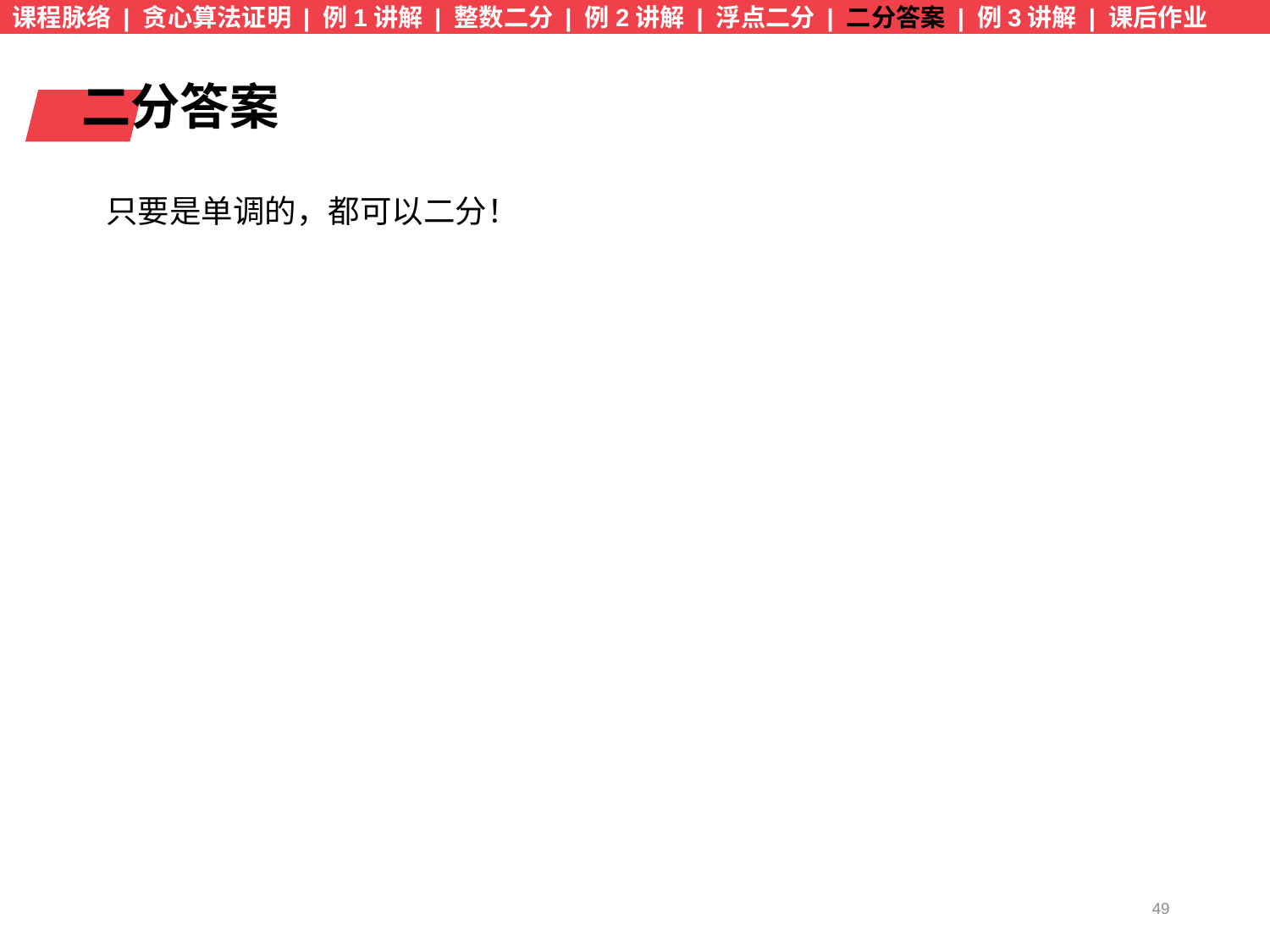

课程脉络 | 贪心算法证明 | 例1讲解 | 整数二分 | 例2讲解 | 浮点二分 | 二分答案 | 例3讲解 | 课后作业
二分答案

只要是单调的，都可以二分！
49